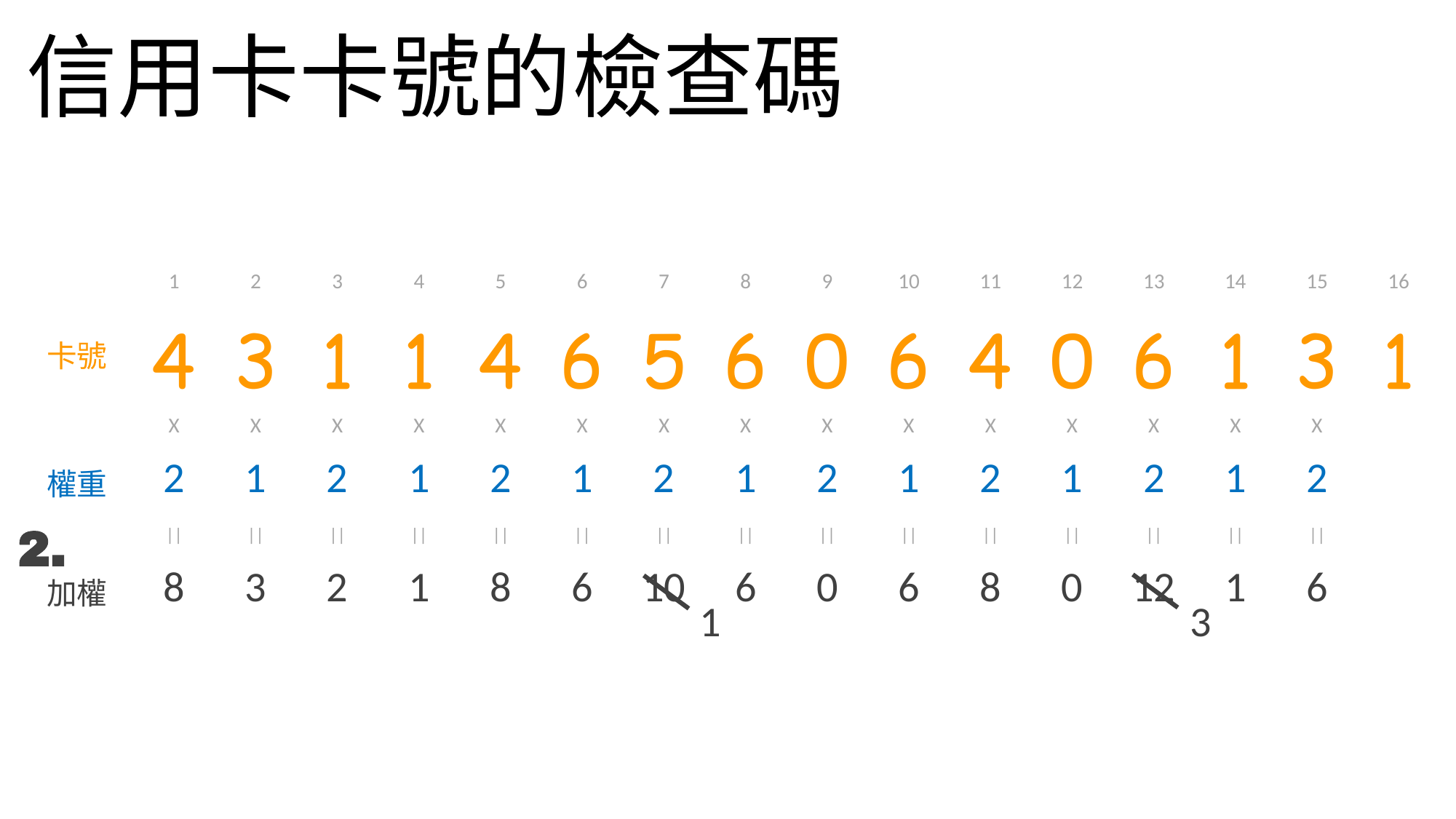

信用卡卡號的檢查碼
|  | 1 | 2 | 3 | 4 | 5 | 6 | 7 | 8 | 9 | 10 | 11 | 12 | 13 | 14 | 15 | 16 |
| --- | --- | --- | --- | --- | --- | --- | --- | --- | --- | --- | --- | --- | --- | --- | --- | --- |
| 卡號 | 4 | 3 | 1 | 1 | 4 | 6 | 5 | 6 | 0 | 6 | 4 | 0 | 6 | 1 | 3 | 1 |
|  | X | X | X | X | X | X | X | X | X | X | X | X | X | X | X |  |
| 權重 | 2 | 1 | 2 | 1 | 2 | 1 | 2 | 1 | 2 | 1 | 2 | 1 | 2 | 1 | 2 |  |
|  | || | || | || | || | || | || | || | || | || | || | || | || | || | || | || |  |
| 加權 | 8 | 3 | 2 | 1 | 8 | 6 | 10 | 6 | 0 | 6 | 8 | 0 | 12 | 1 | 6 |  |
2.
3
1